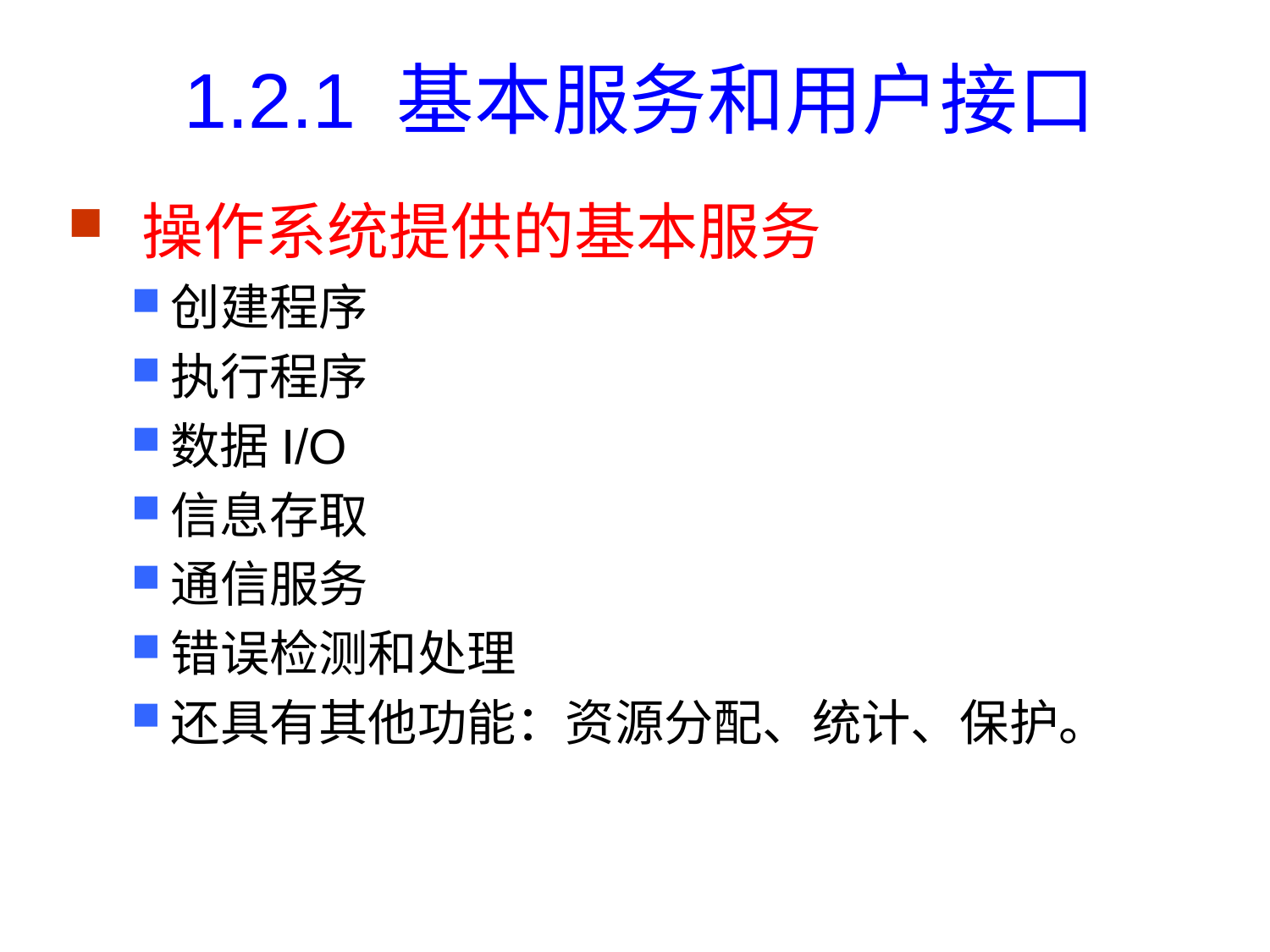

# 1.2.1 基本服务和用户接口
 操作系统提供的基本服务
创建程序
执行程序
数据I/O
信息存取
通信服务
错误检测和处理
还具有其他功能：资源分配、统计、保护。